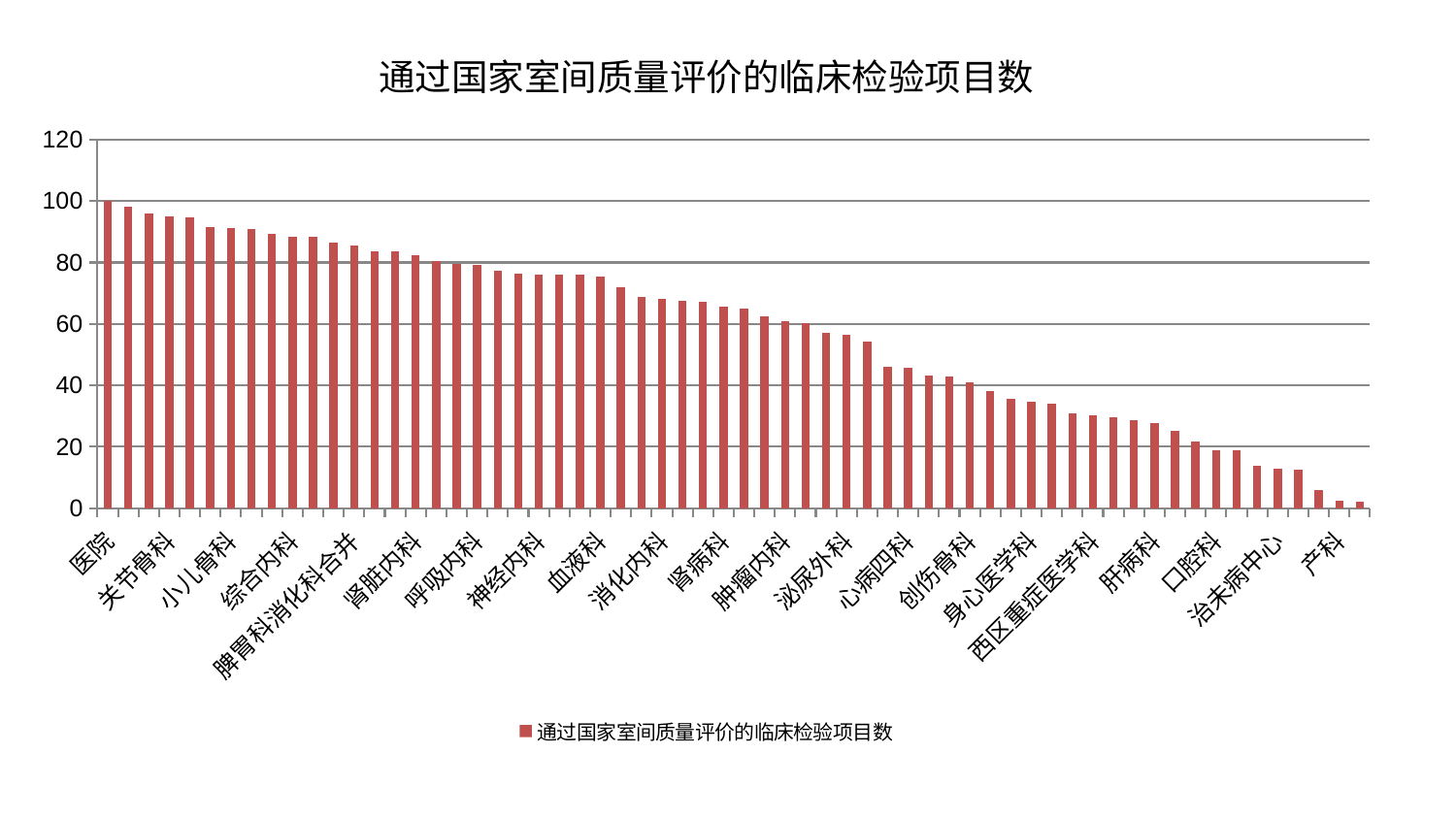

### Chart: 通过国家室间质量评价的临床检验项目数

| Category | 通过国家室间质量评价的临床检验项目数 |
|---|---|
| 医院 | 100.0 |
| 美容皮肤科 | 98.17939881808871 |
| 显微骨科 | 95.93926603186722 |
| 关节骨科 | 94.9080003420527 |
| 眼科 | 94.76275745466066 |
| 心病二科 | 91.57422505777438 |
| 小儿骨科 | 91.20660099069205 |
| 脊柱骨科 | 90.99365795921675 |
| 心病一科 | 89.24950876424154 |
| 综合内科 | 88.32336073094122 |
| 肛肠科 | 88.23501584254997 |
| 中医经典科 | 86.59234069705539 |
| 脾胃科消化科合并 | 85.60945164950748 |
| 脑病二科 | 83.7772589574823 |
| 妇科 | 83.52781660162528 |
| 肾脏内科 | 82.36922480728596 |
| 心病三科 | 80.47112190751204 |
| 乳腺甲状腺外科 | 79.49575734496482 |
| 呼吸内科 | 79.32118691063282 |
| 老年医学科 | 77.32582499851748 |
| 推拿科 | 76.29163831002434 |
| 神经内科 | 76.14469104434623 |
| 神经外科 | 76.07667250782335 |
| 骨科 | 76.03389610244018 |
| 血液科 | 75.51057724683707 |
| 胸外科 | 72.04675749519414 |
| 男科 | 68.82721120603485 |
| 消化内科 | 68.09908363794834 |
| 耳鼻喉科 | 67.46977424167173 |
| 小儿推拿科 | 67.35810791151341 |
| 肾病科 | 65.50844408530291 |
| 东区重症医学科 | 65.05744392465276 |
| 妇科妇二科合并 | 62.600617821453895 |
| 肿瘤内科 | 60.78043059351371 |
| 皮肤科 | 60.2552485311049 |
| 脑病一科 | 57.08137912775719 |
| 泌尿外科 | 56.55241043306121 |
| 心血管内科 | 54.24251611028601 |
| 重症医学科 | 46.01292651516473 |
| 心病四科 | 45.62937938395476 |
| 针灸科 | 43.08645663051938 |
| 康复科 | 42.90561953211577 |
| 创伤骨科 | 40.974732638589934 |
| 内分泌科 | 38.145346110403466 |
| 中医外治中心 | 35.71634218176514 |
| 身心医学科 | 34.823731544785446 |
| 微创骨科 | 34.16062713052955 |
| 风湿病科 | 30.97658353534736 |
| 西区重症医学科 | 30.192148414140053 |
| 妇二科 | 29.7134627112296 |
| 运动损伤骨科 | 28.57032447002584 |
| 肝病科 | 27.649933704683388 |
| 脑病三科 | 25.240857534665203 |
| 儿科 | 21.66051582114415 |
| 口腔科 | 19.03987706816099 |
| 普通外科 | 18.764584202272893 |
| 东区肾病科 | 13.861904011303091 |
| 治未病中心 | 12.904325599260279 |
| 肝胆外科 | 12.568743014417144 |
| 周围血管科 | 6.091653332684826 |
| 产科 | 2.439989123446366 |
| 脾胃病科 | 2.094801248435793 |
233